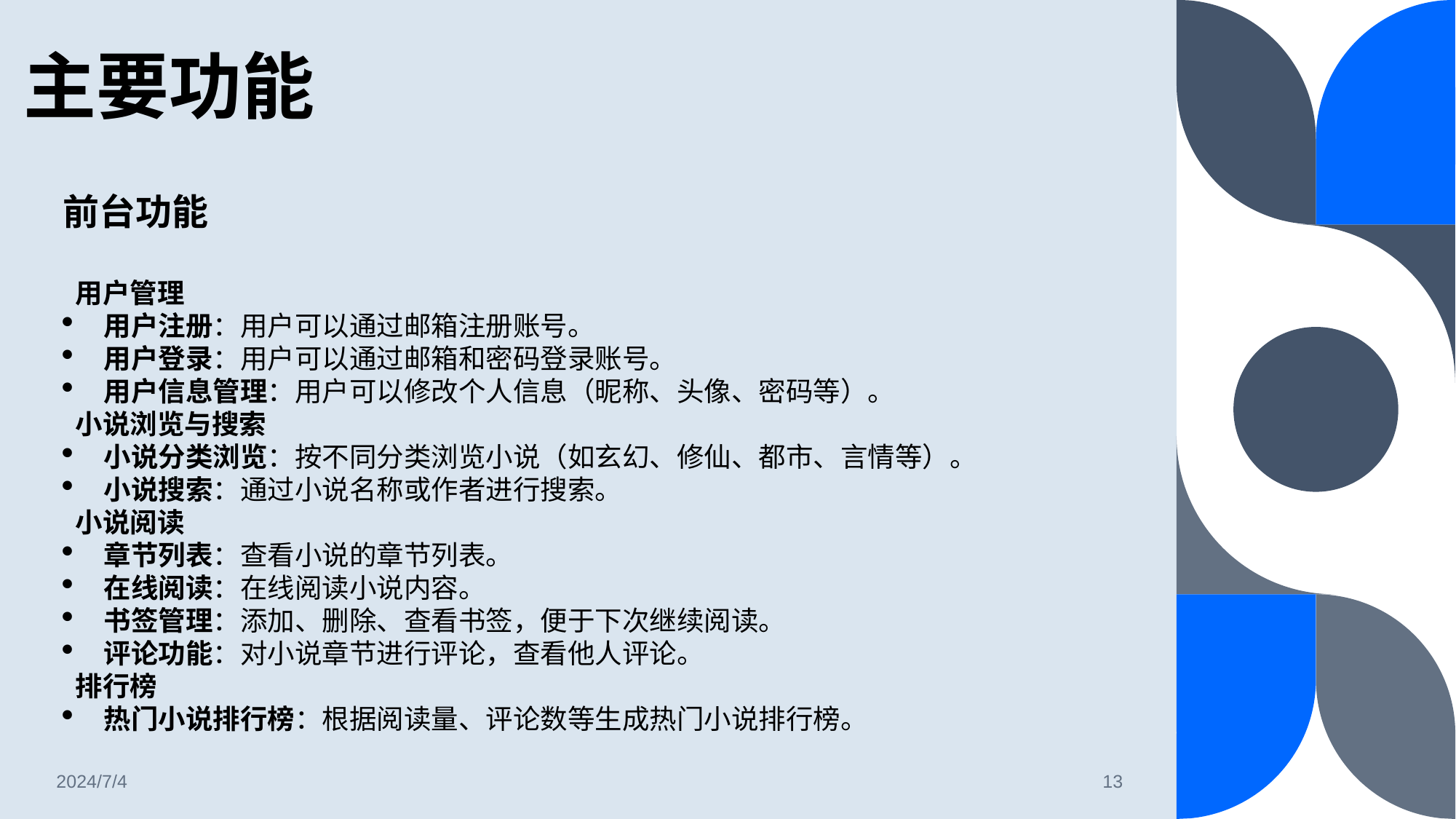

# 主要功能
前台功能

 用户管理
用户注册：用户可以通过邮箱注册账号。
用户登录：用户可以通过邮箱和密码登录账号。
用户信息管理：用户可以修改个人信息（昵称、头像、密码等）。
 小说浏览与搜索
小说分类浏览：按不同分类浏览小说（如玄幻、修仙、都市、言情等）。
小说搜索：通过小说名称或作者进行搜索。
 小说阅读
章节列表：查看小说的章节列表。
在线阅读：在线阅读小说内容。
书签管理：添加、删除、查看书签，便于下次继续阅读。
评论功能：对小说章节进行评论，查看他人评论。
 排行榜
热门小说排行榜：根据阅读量、评论数等生成热门小说排行榜。
2024/7/4
13